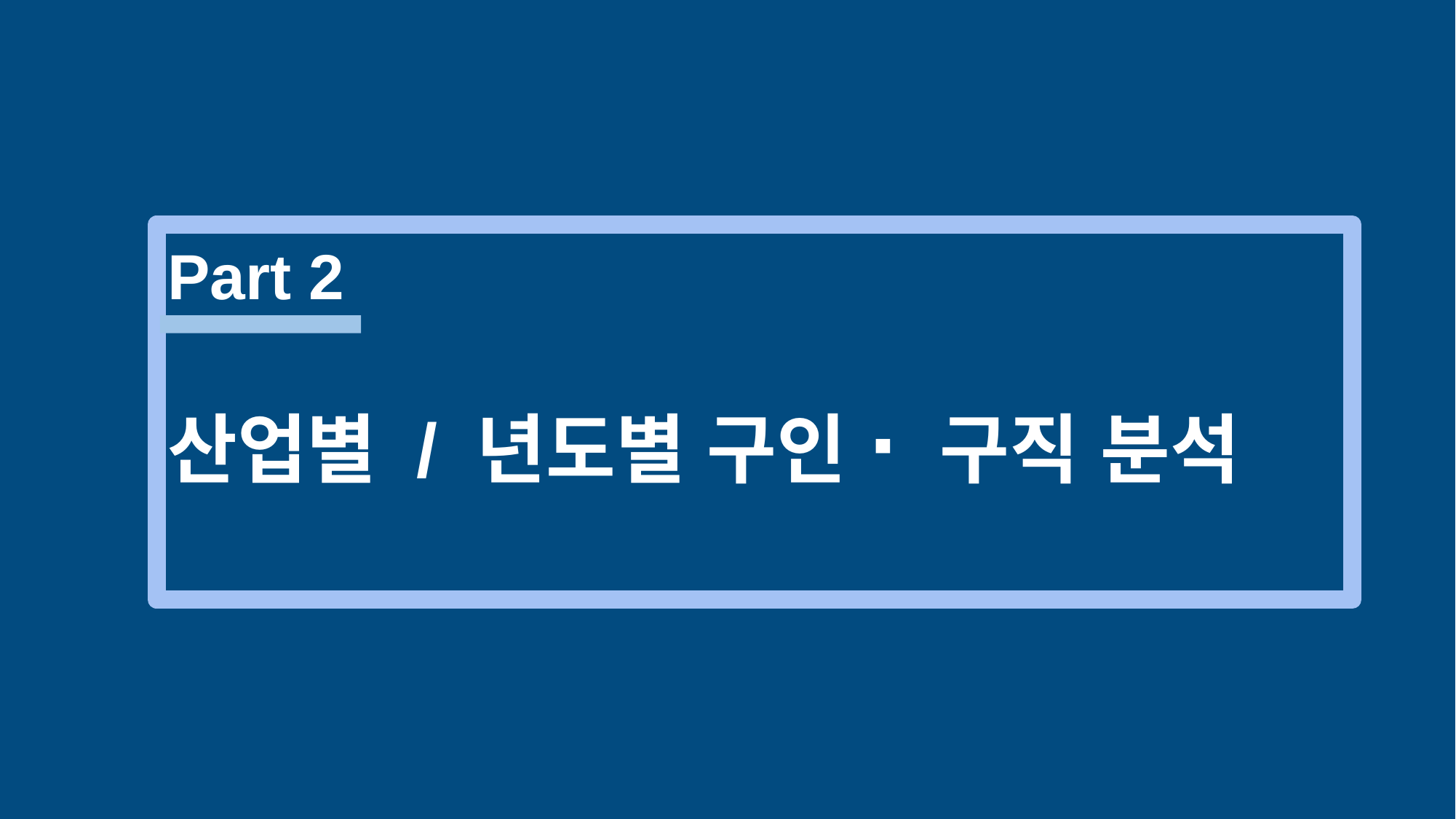

Part 2

산업별 / 년도별 구인⠂구직 분석